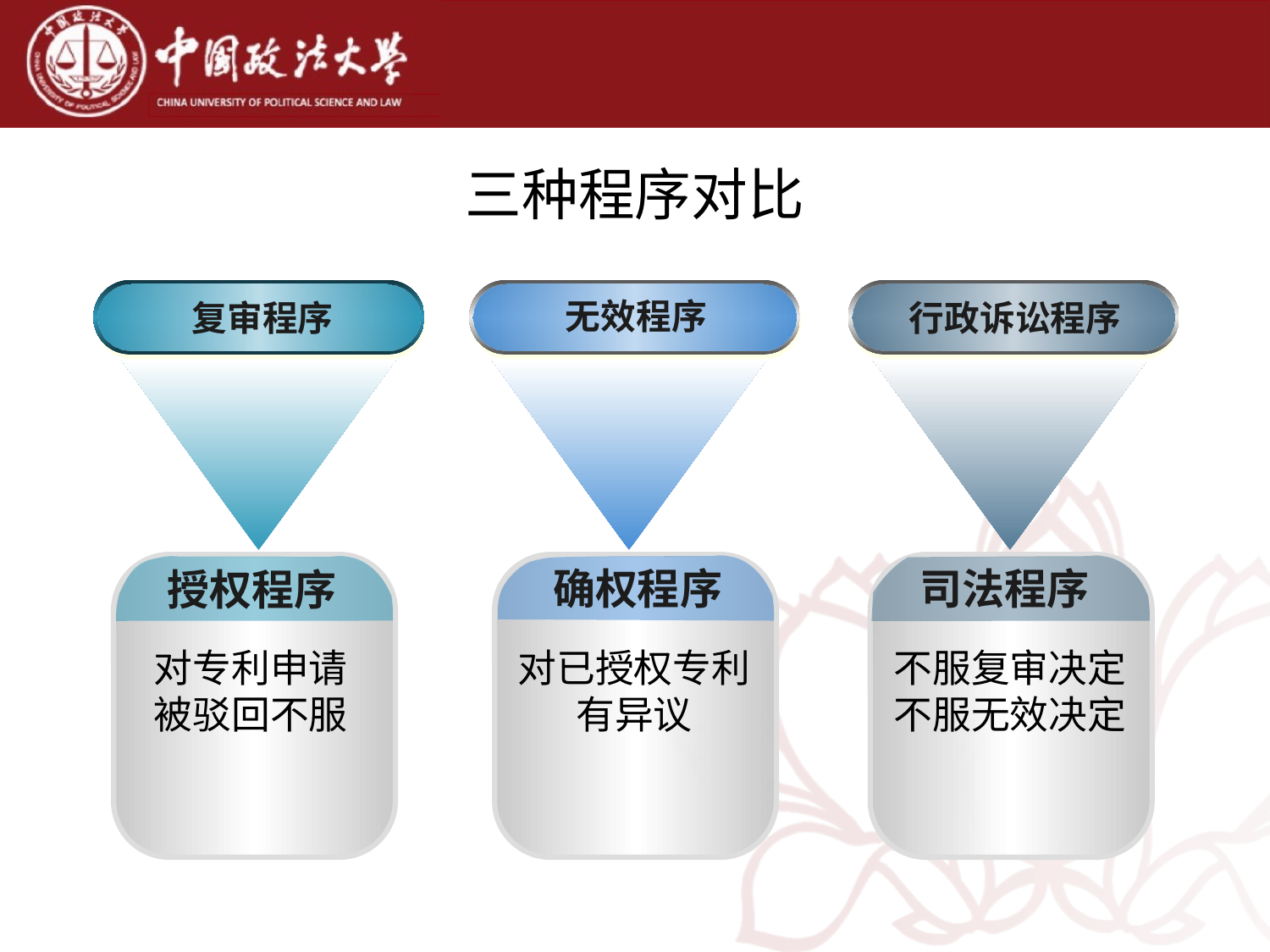

三种程序对比

无效程序
复审程序
行政诉讼程序

确权程序
司法程序
授权程序

对专利申请
被驳回不服

对已授权专利有异议

不服复审决定
不服无效决定